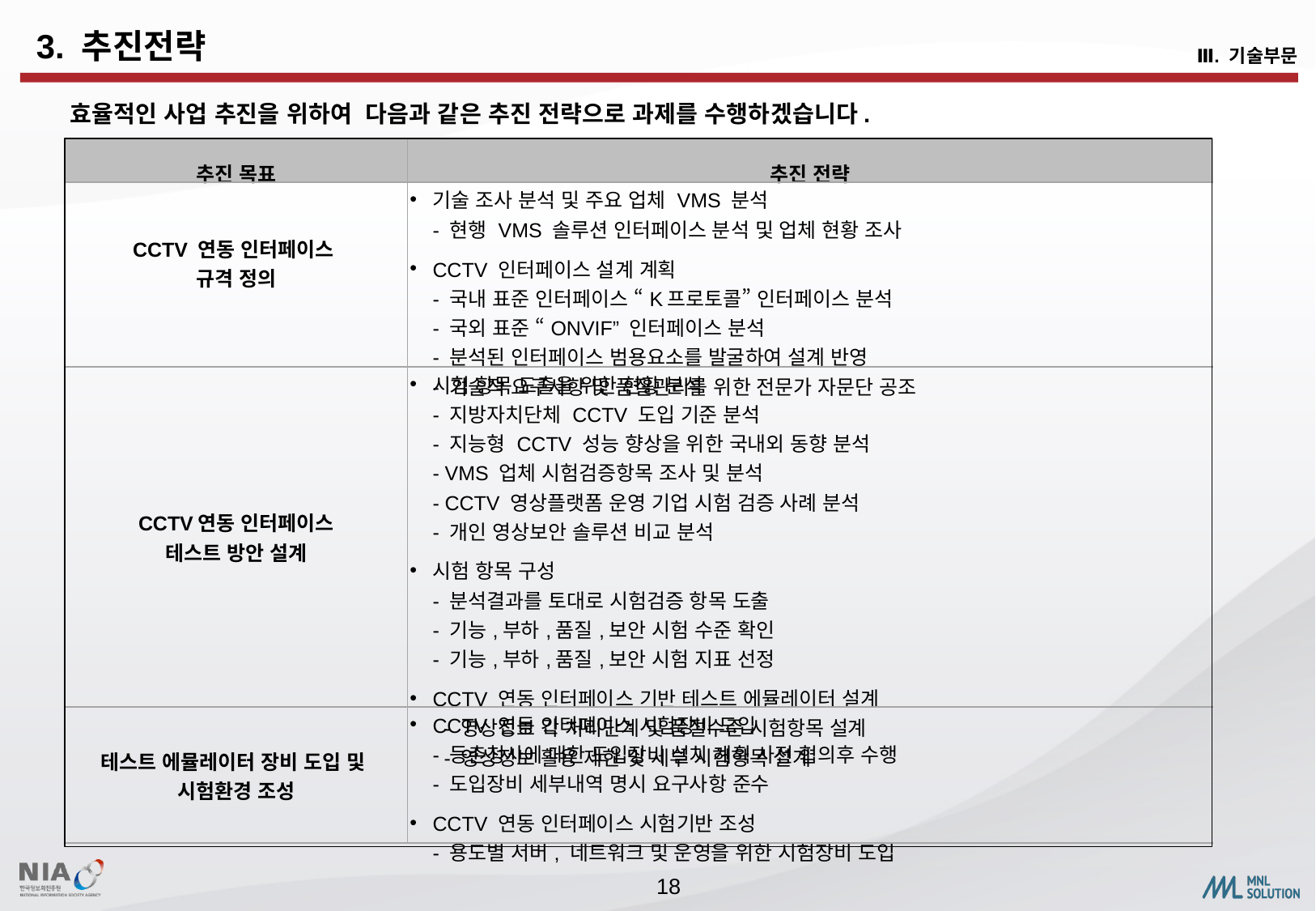

3. 추진전략
Ⅲ. 기술부문
     효율적인 사업 추진을 위하여  다음과 같은 추진 전략으로 과제를 수행하겠습니다.
| 추진 목표 | 추진 전략 |
| --- | --- |
| CCTV 연동 인터페이스 규격 정의 | 기술 조사 분석 및 주요 업체 VMS 분석 - 현행 VMS 솔루션 인터페이스 분석 및 업체 현황 조사 CCTV 인터페이스 설계 계획 - 국내 표준 인터페이스 “K프로토콜” 인터페이스 분석 - 국외 표준 “ONVIF” 인터페이스 분석 - 분석된 인터페이스 범용요소를 발굴하여 설계 반영 - 기술적 요구사항 및 품질관리를 위한 전문가 자문단 공조 |
| CCTV연동 인터페이스 테스트 방안 설계 | 시험 항목 도출을 위한 현황 분석 - 지방자치단체 CCTV 도입 기준 분석 - 지능형 CCTV 성능 향상을 위한 국내외 동향 분석 - VMS 업체 시험검증항목 조사 및 분석 - CCTV 영상플랫폼 운영 기업 시험 검증 사례 분석 - 개인 영상보안 솔루션 비교 분석 시험 항목 구성 - 분석결과를 토대로 시험검증 항목 도출 - 기능,부하,품질,보안 시험 수준 확인 - 기능,부하,품질,보안 시험 지표 선정 CCTV 연동 인터페이스 기반 테스트 에뮬레이터 설계 - 영상정보 각 처리단계 및 품질수준 시험항목 설계 - 영상정보 활용 제한 및 세부 시험항목 설계 |
| 테스트 에뮬레이터 장비 도입 및 시험환경 조성 | CCTV 연동 인터페이스 시험장비 도입 - 등촌청사에 대한 도입장비 설치 계획 사전 협의후 수행 - 도입장비 세부내역 명시 요구사항 준수 CCTV 연동 인터페이스 시험기반 조성 - 용도별 서버, 네트워크 및 운영을 위한 시험장비 도입 |